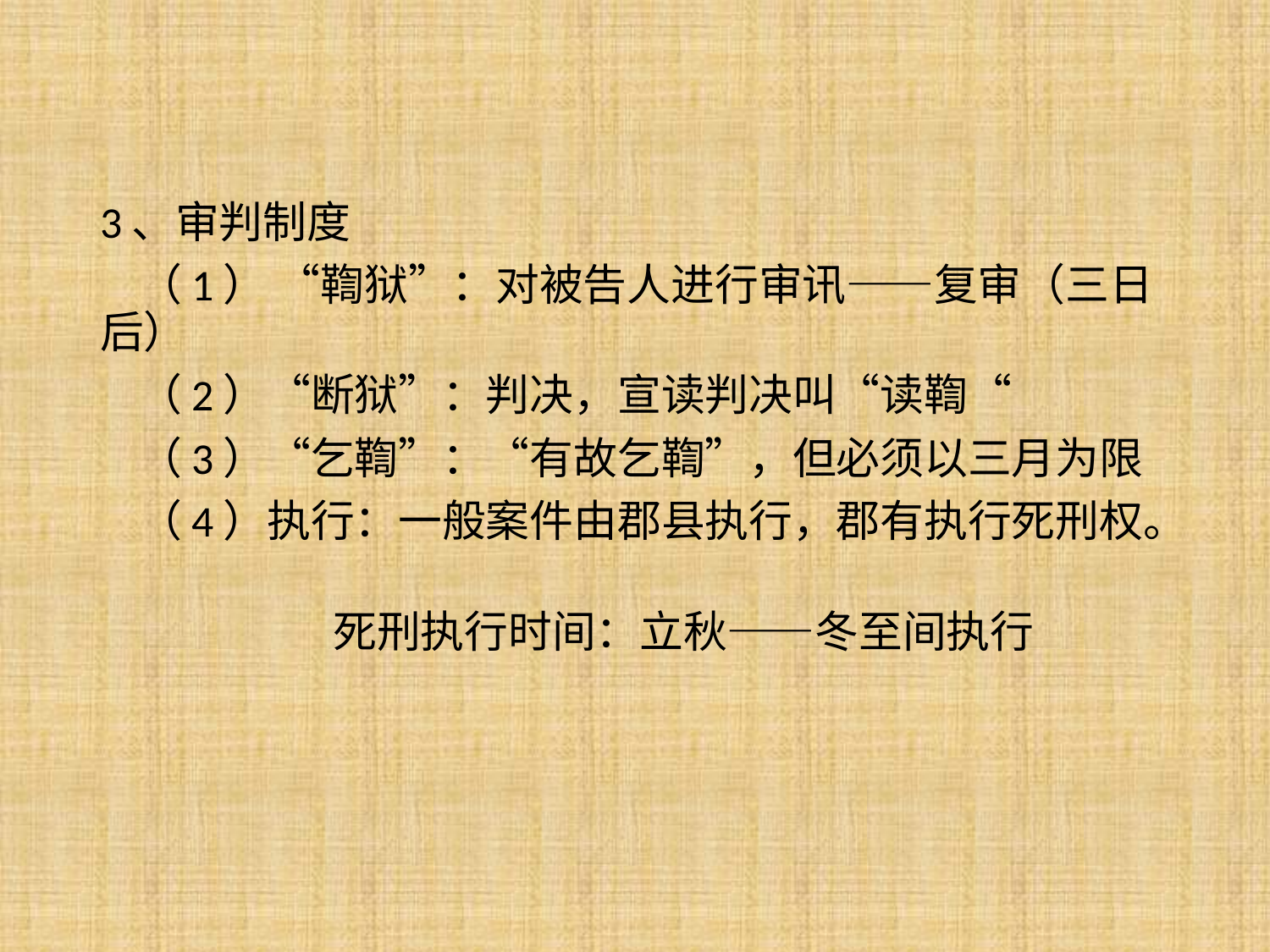

3、审判制度
   （1） “鞫狱”：对被告人进行审讯——复审（三日后）
   （2）“断狱”：判决，宣读判决叫“读鞫“
   （3）“乞鞫”：“有故乞鞫”，但必须以三月为限
   （4）执行：一般案件由郡县执行，郡有执行死刑权。
                       死刑执行时间：立秋——冬至间执行